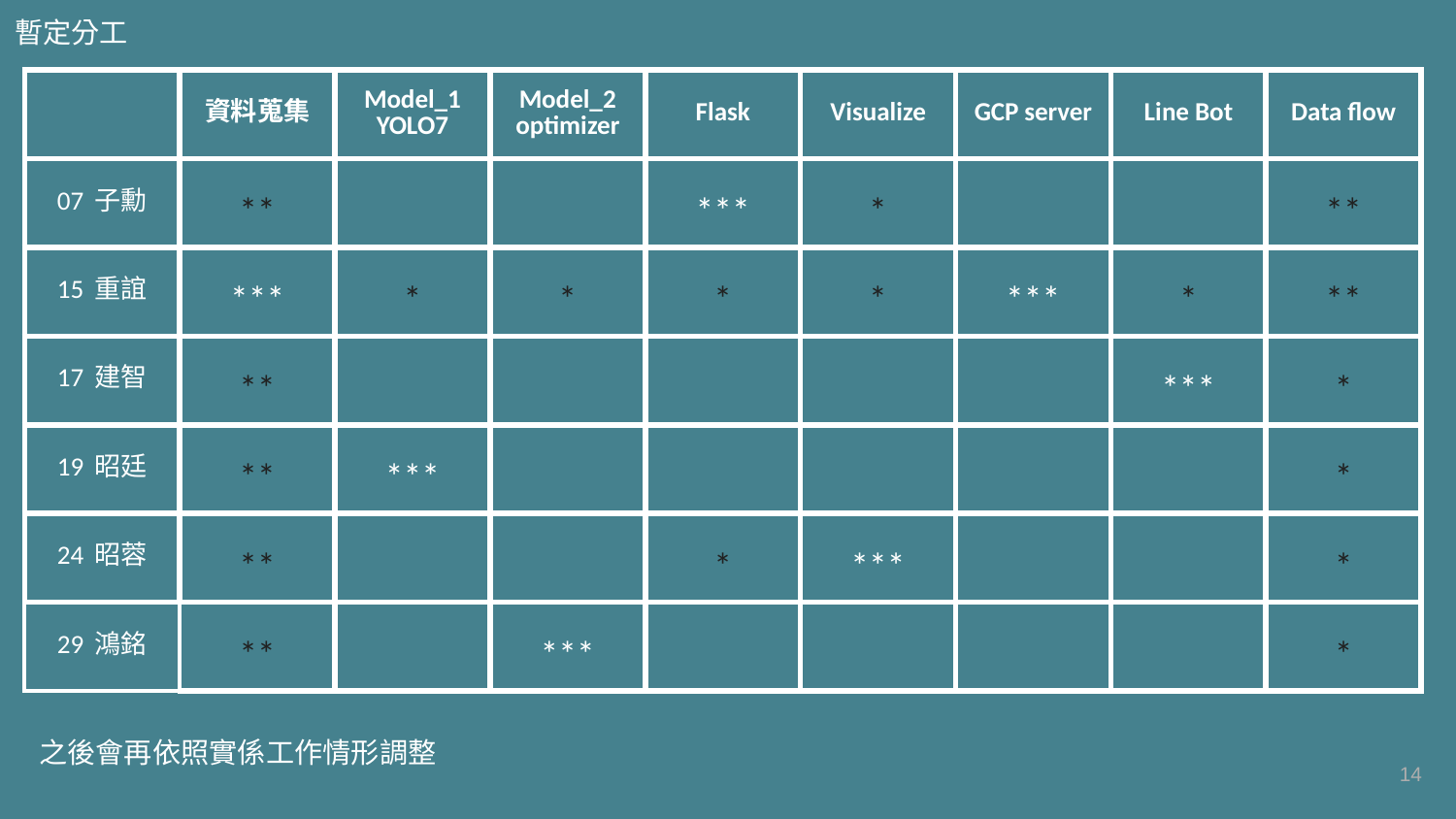

暫定分工
|  | 資料蒐集 | Model\_1 YOLO7 | Model\_2 optimizer | Flask | Visualize | GCP server | Line Bot | Data flow |
| --- | --- | --- | --- | --- | --- | --- | --- | --- |
| 07 子勳 | \*\* |  |  | \*\*\* | \* |  |  | \*\* |
| 15 重誼 | \*\*\* | \* | \* | \* | \* | \*\*\* | \* | \*\* |
| 17 建智 | \*\* |  |  |  |  |  | \*\*\* | \* |
| 19 昭廷 | \*\* | \*\*\* |  |  |  |  |  | \* |
| 24 昭蓉 | \*\* |  |  | \* | \*\*\* |  |  | \* |
| 29 鴻銘 | \*\* |  | \*\*\* |  |  |  |  | \* |

之後會再依照實係工作情形調整
14